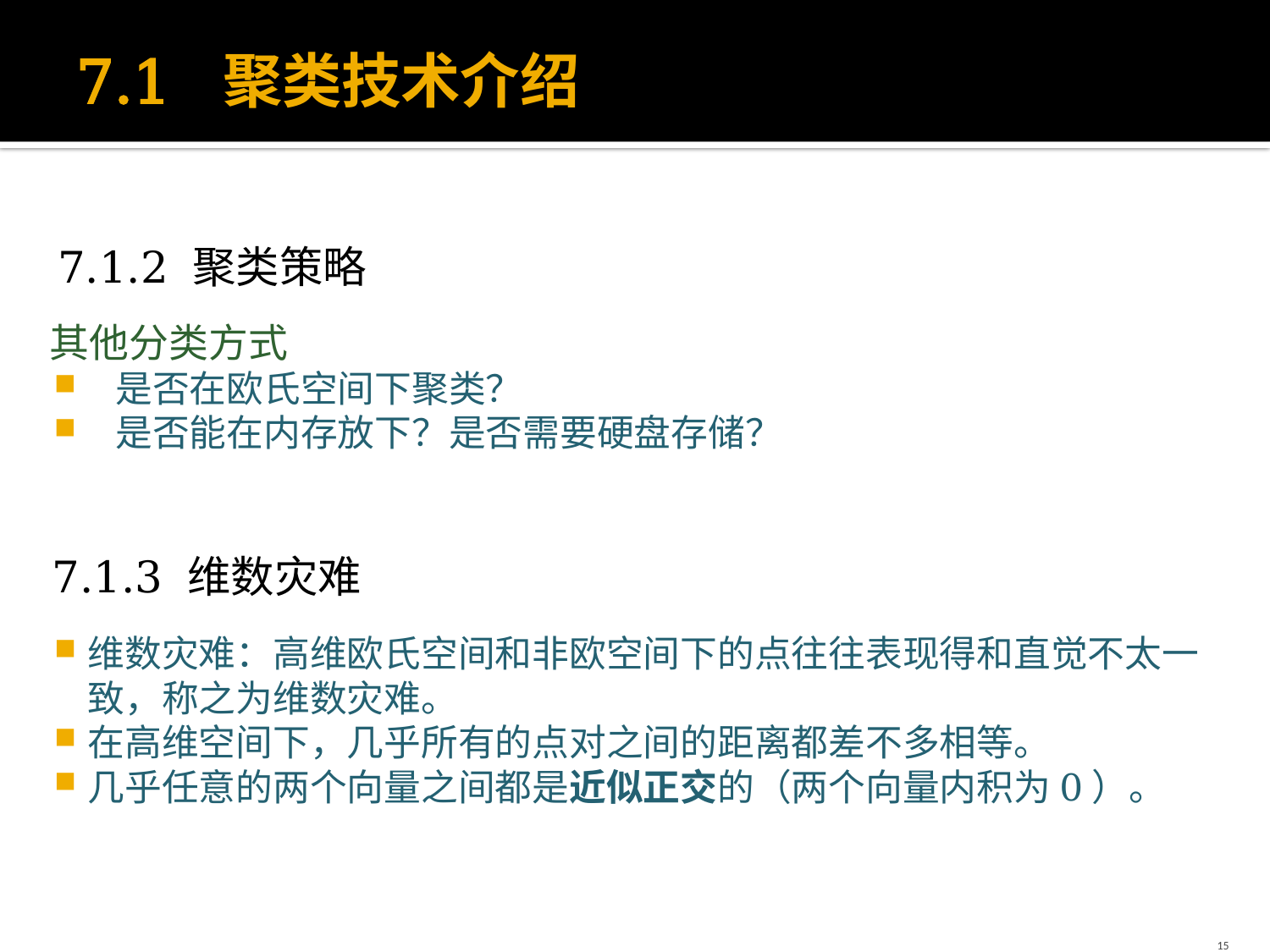

# 7.1  聚类技术介绍
7.1.2 聚类策略
其他分类方式
 是否在欧氏空间下聚类？
 是否能在内存放下？是否需要硬盘存储？

7.1.3 维数灾难

维数灾难：高维欧氏空间和非欧空间下的点往往表现得和直觉不太一致，称之为维数灾难。
在高维空间下，几乎所有的点对之间的距离都差不多相等。
几乎任意的两个向量之间都是近似正交的（两个向量内积为0）。
15